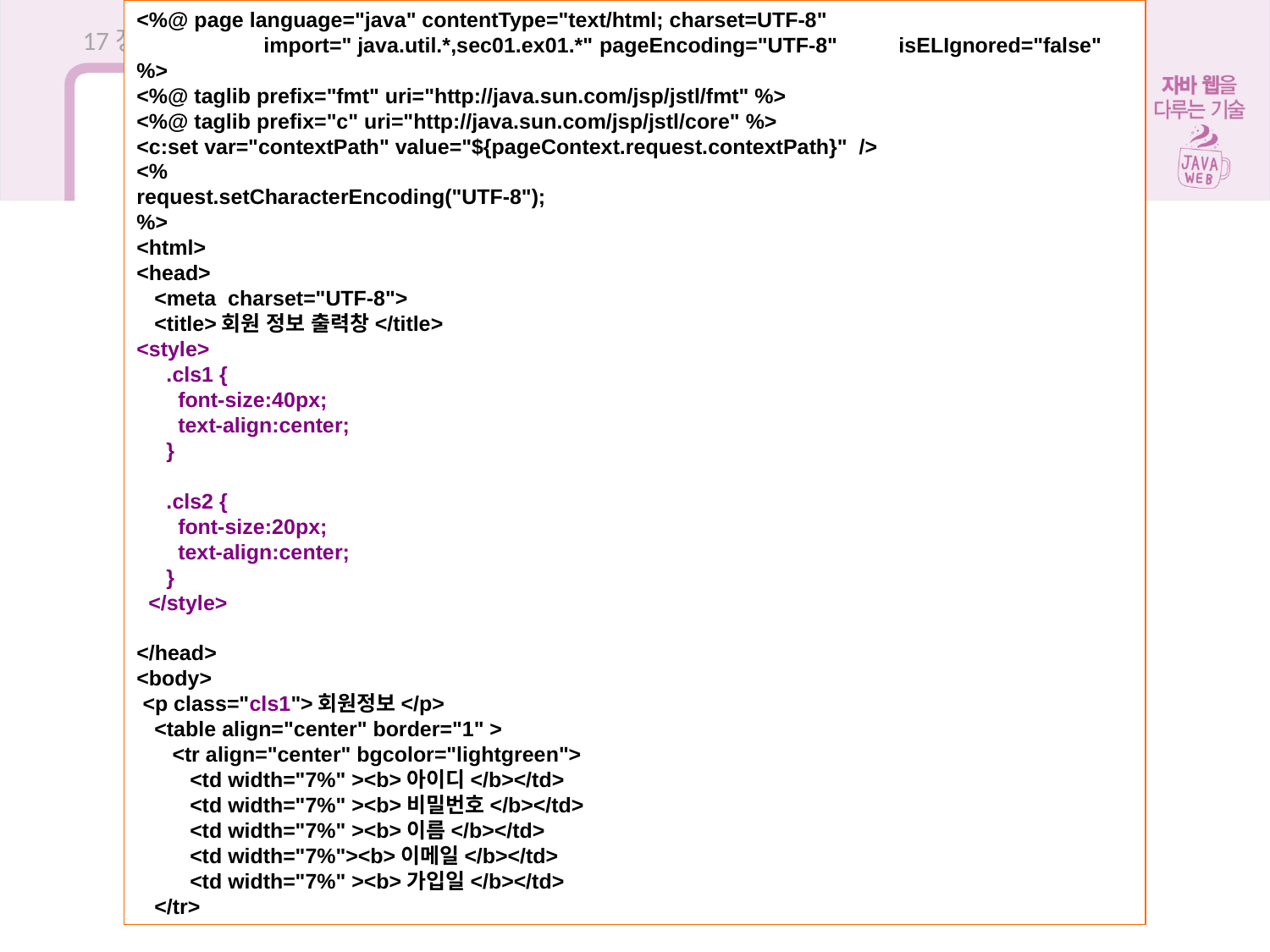

<%@ page language="java" contentType="text/html; charset=UTF-8"
	import=" java.util.*,sec01.ex01.*" pageEncoding="UTF-8" 	isELIgnored="false" %>
<%@ taglib prefix="fmt" uri="http://java.sun.com/jsp/jstl/fmt" %>
<%@ taglib prefix="c" uri="http://java.sun.com/jsp/jstl/core" %>
<c:set var="contextPath" value="${pageContext.request.contextPath}"  />
<%
request.setCharacterEncoding("UTF-8");
%>
<html>
<head>
   <meta  charset="UTF-8">
   <title>회원 정보 출력창</title>
<style>
     .cls1 {
       font-size:40px;
       text-align:center;
     }

     .cls2 {
       font-size:20px;
       text-align:center;
     }
  </style>

</head>
<body>
 <p class="cls1">회원정보</p>
   <table align="center" border="1" >
      <tr align="center" bgcolor="lightgreen">
         <td width="7%" ><b>아이디</b></td>
         <td width="7%" ><b>비밀번호</b></td>
         <td width="7%" ><b>이름</b></td>
         <td width="7%"><b>이메일</b></td>
         <td width="7%" ><b>가입일</b></td>
   </tr>
17장  모델2 방식으로 효율적으로 개발하기
17.3 MVC를 이용한 회원 관리